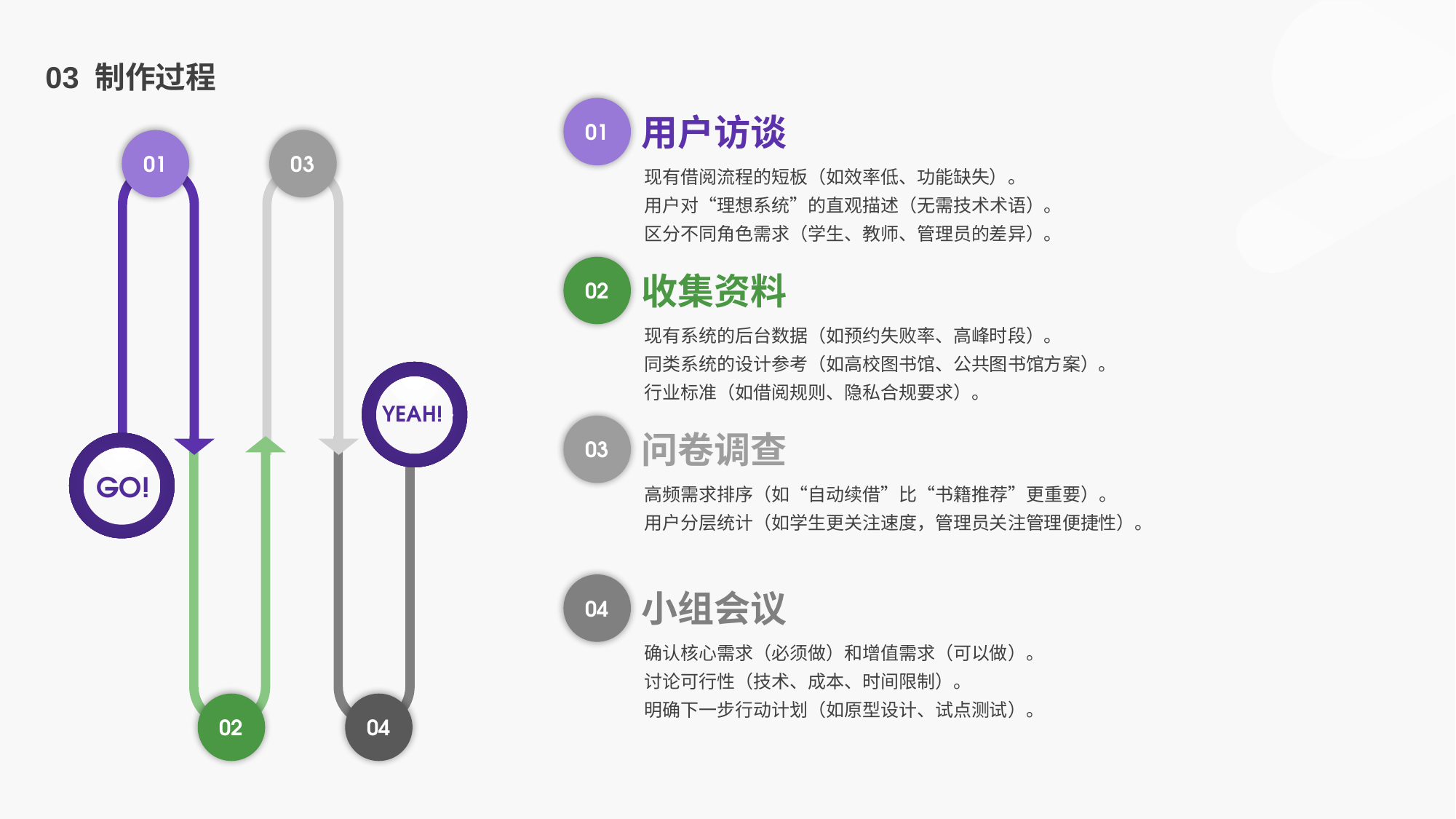

03 制作过程
01
用户访谈
01
03
现有借阅流程的短板（如效率低、功能缺失）。
用户对“理想系统”的直观描述（无需技术术语）。
区分不同角色需求（学生、教师、管理员的差异）。

02
收集资料
现有系统的后台数据（如预约失败率、高峰时段）。
同类系统的设计参考（如高校图书馆、公共图书馆方案）。
行业标准（如借阅规则、隐私合规要求）。

YEAH!
03
问卷调查

GO!

高频需求排序（如“自动续借”比“书籍推荐”更重要）。
用户分层统计（如学生更关注速度，管理员关注管理便捷性）。
04
小组会议
确认核心需求（必须做）和增值需求（可以做）。
讨论可行性（技术、成本、时间限制）。
明确下一步行动计划（如原型设计、试点测试）。
02
04